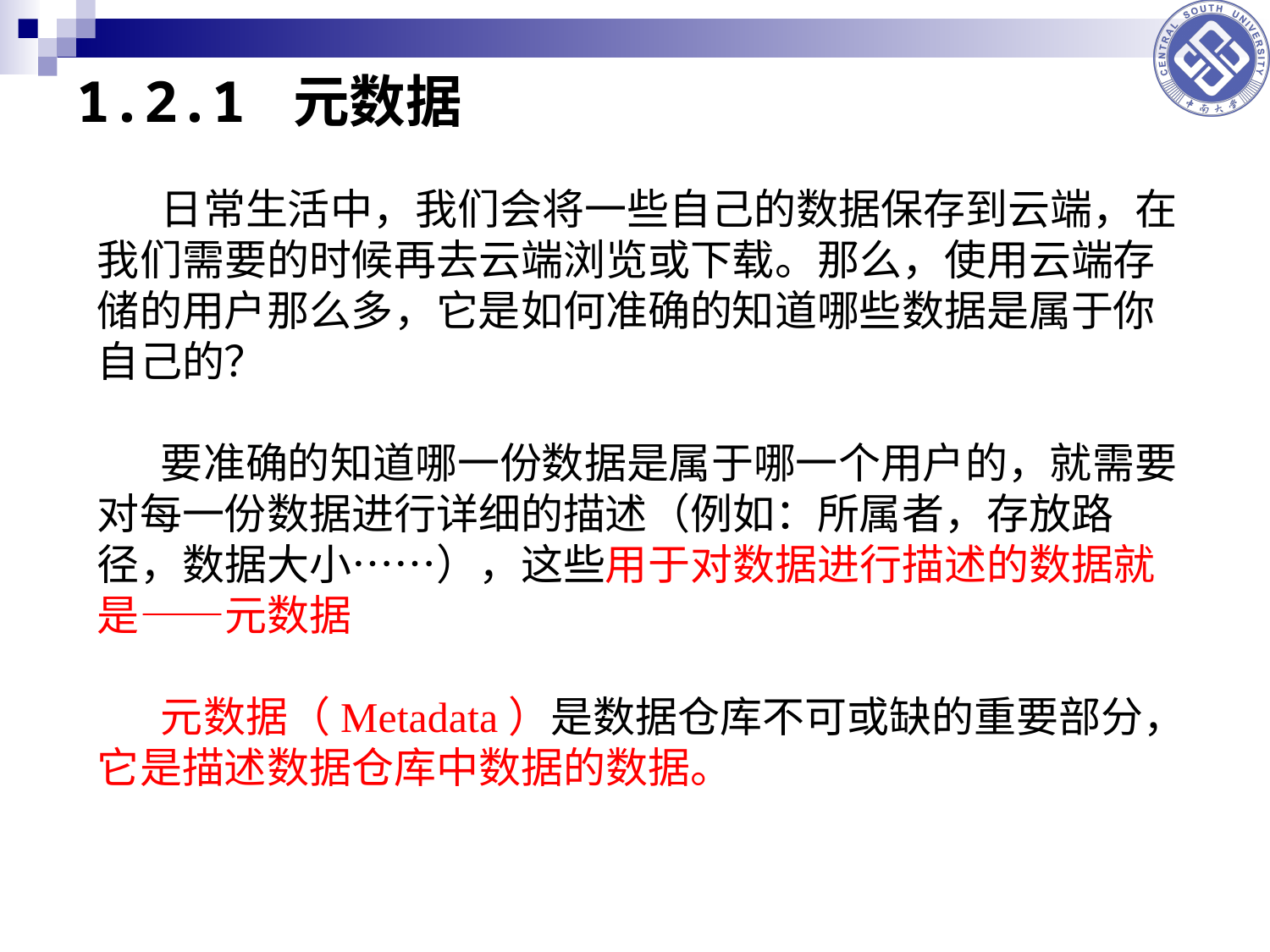

# 1.2.1 元数据
日常生活中，我们会将一些自己的数据保存到云端，在我们需要的时候再去云端浏览或下载。那么，使用云端存储的用户那么多，它是如何准确的知道哪些数据是属于你自己的？

要准确的知道哪一份数据是属于哪一个用户的，就需要对每一份数据进行详细的描述（例如：所属者，存放路径，数据大小……），这些用于对数据进行描述的数据就是——元数据

元数据（Metadata）是数据仓库不可或缺的重要部分，它是描述数据仓库中数据的数据。